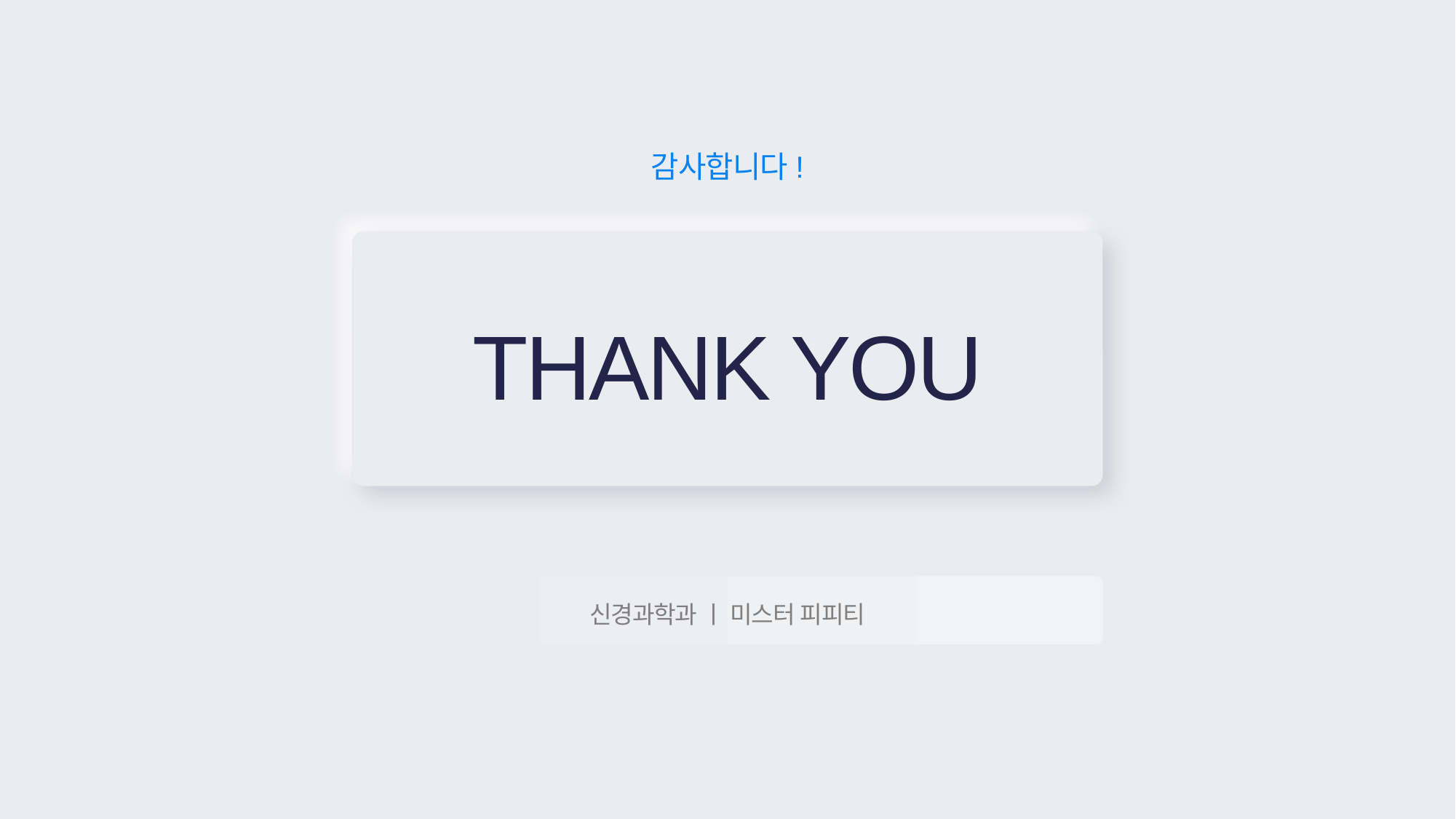

감사합니다!

THANK YOU

신경과학과 ㅣ 미스터 피피티